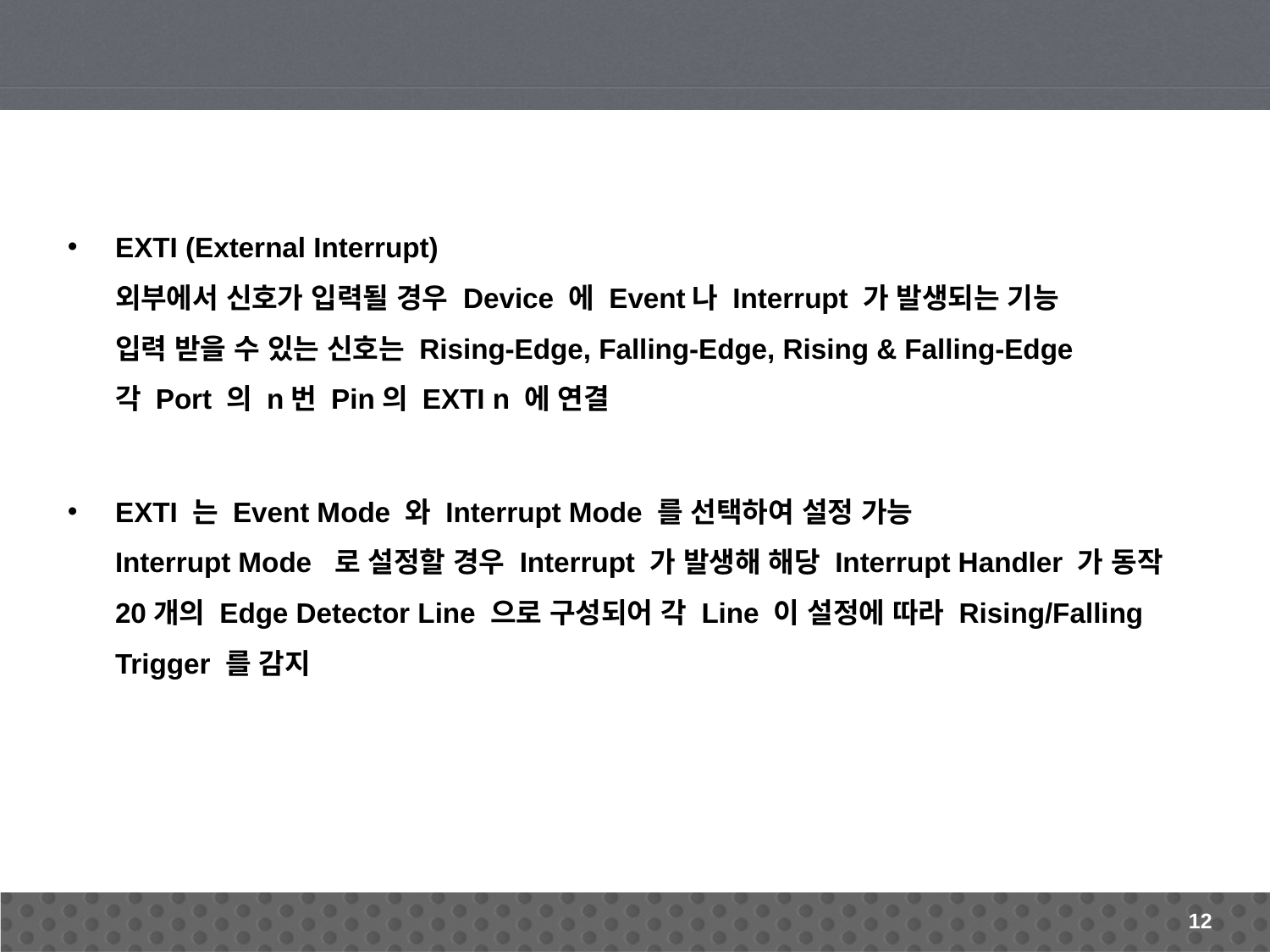

EXTI (External Interrupt)
외부에서 신호가 입력될 경우 Device 에 Event나 Interrupt 가 발생되는 기능
입력 받을 수 있는 신호는 Rising-Edge, Falling-Edge, Rising & Falling-Edge
각 Port 의 n번 Pin의 EXTI n 에 연결

EXTI 는 Event Mode 와 Interrupt Mode 를 선택하여 설정 가능
Interrupt Mode  로 설정할 경우 Interrupt 가 발생해 해당 Interrupt Handler 가 동작
20개의 Edge Detector Line 으로 구성되어 각 Line 이 설정에 따라 Rising/Falling Trigger 를 감지

12